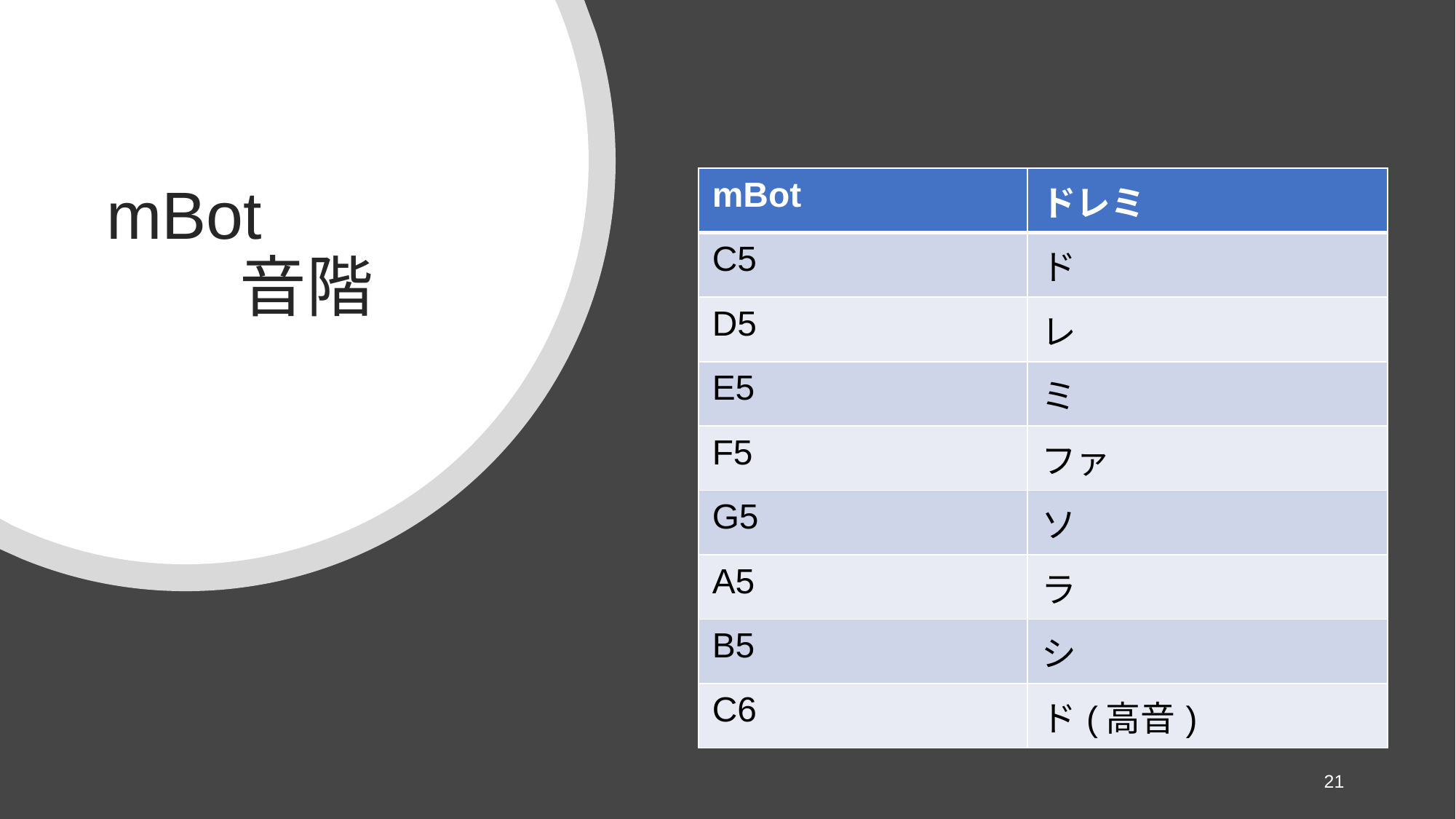

# mBot　　　　音階
| mBot | ドレミ |
| --- | --- |
| C5 | ド |
| D5 | レ |
| E5 | ミ |
| F5 | ファ |
| G5 | ソ |
| A5 | ラ |
| B5 | シ |
| C6 | ド(高音) |
21